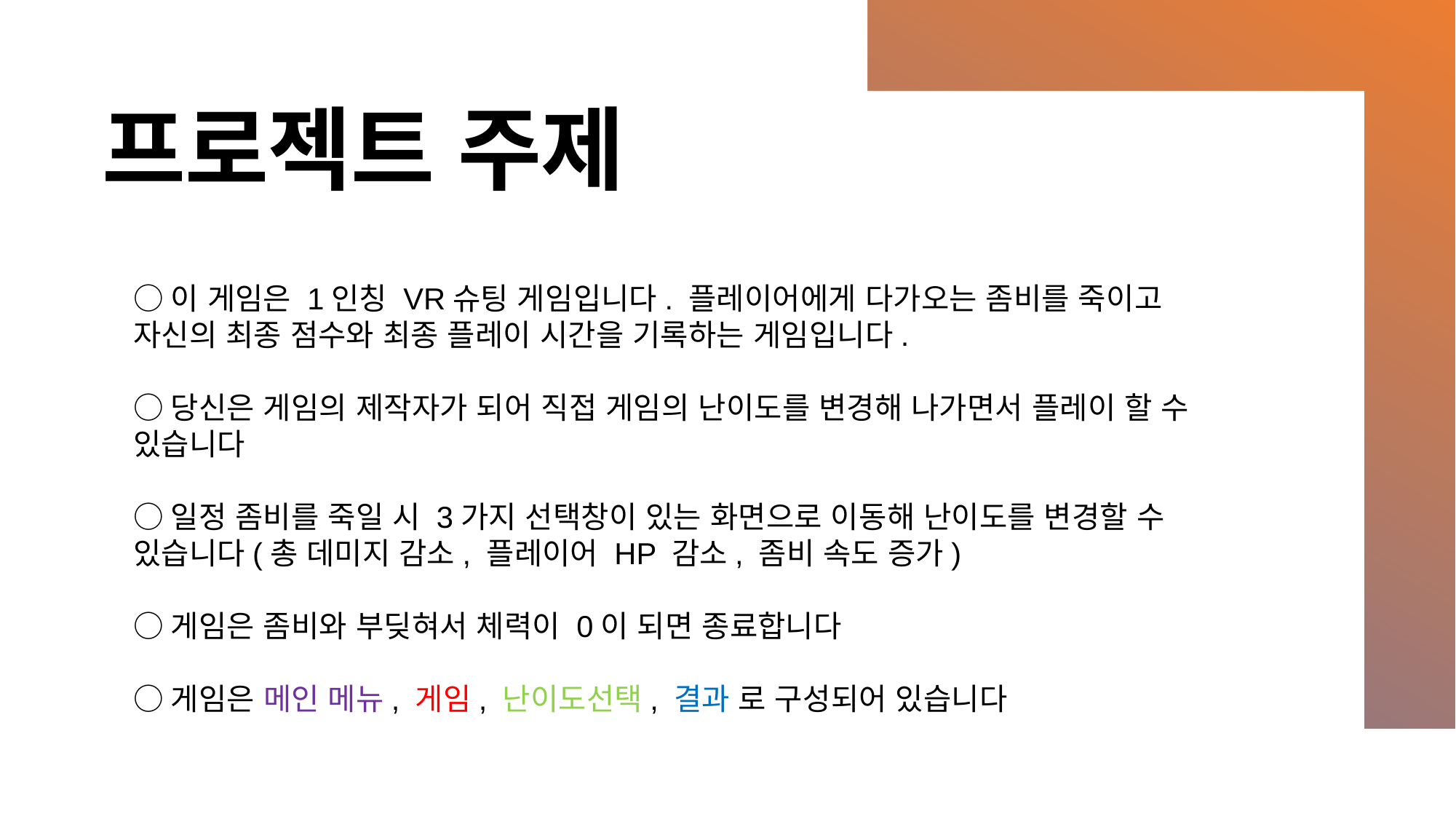

# 프로젝트 주제
○이 게임은 1인칭 VR슈팅 게임입니다. 플레이어에게 다가오는 좀비를 죽이고 자신의 최종 점수와 최종 플레이 시간을 기록하는 게임입니다.

○당신은 게임의 제작자가 되어 직접 게임의 난이도를 변경해 나가면서 플레이 할 수 있습니다

○일정 좀비를 죽일 시 3가지 선택창이 있는 화면으로 이동해 난이도를 변경할 수 있습니다(총 데미지 감소, 플레이어 HP 감소, 좀비 속도 증가)

○게임은 좀비와 부딪혀서 체력이 0이 되면 종료합니다

○게임은 메인 메뉴, 게임, 난이도선택, 결과 로 구성되어 있습니다